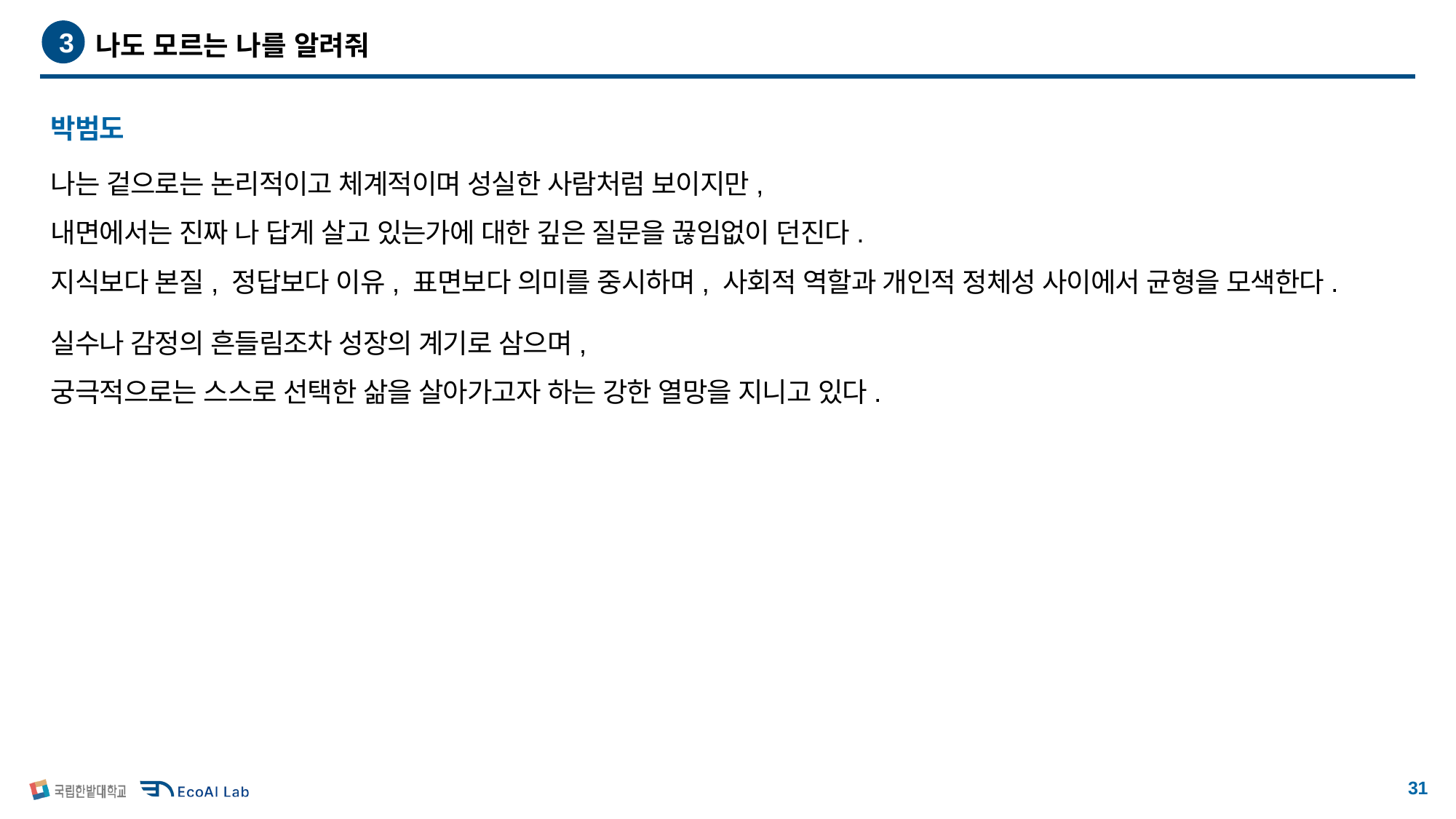

나도 모르는 나를 알려줘
3
박범도
나는 겉으로는 논리적이고 체계적이며 성실한 사람처럼 보이지만,
내면에서는 진짜 나 답게 살고 있는가에 대한 깊은 질문을 끊임없이 던진다.
지식보다 본질, 정답보다 이유, 표면보다 의미를 중시하며, 사회적 역할과 개인적 정체성 사이에서 균형을 모색한다.
실수나 감정의 흔들림조차 성장의 계기로 삼으며,
궁극적으로는 스스로 선택한 삶을 살아가고자 하는 강한 열망을 지니고 있다.
31